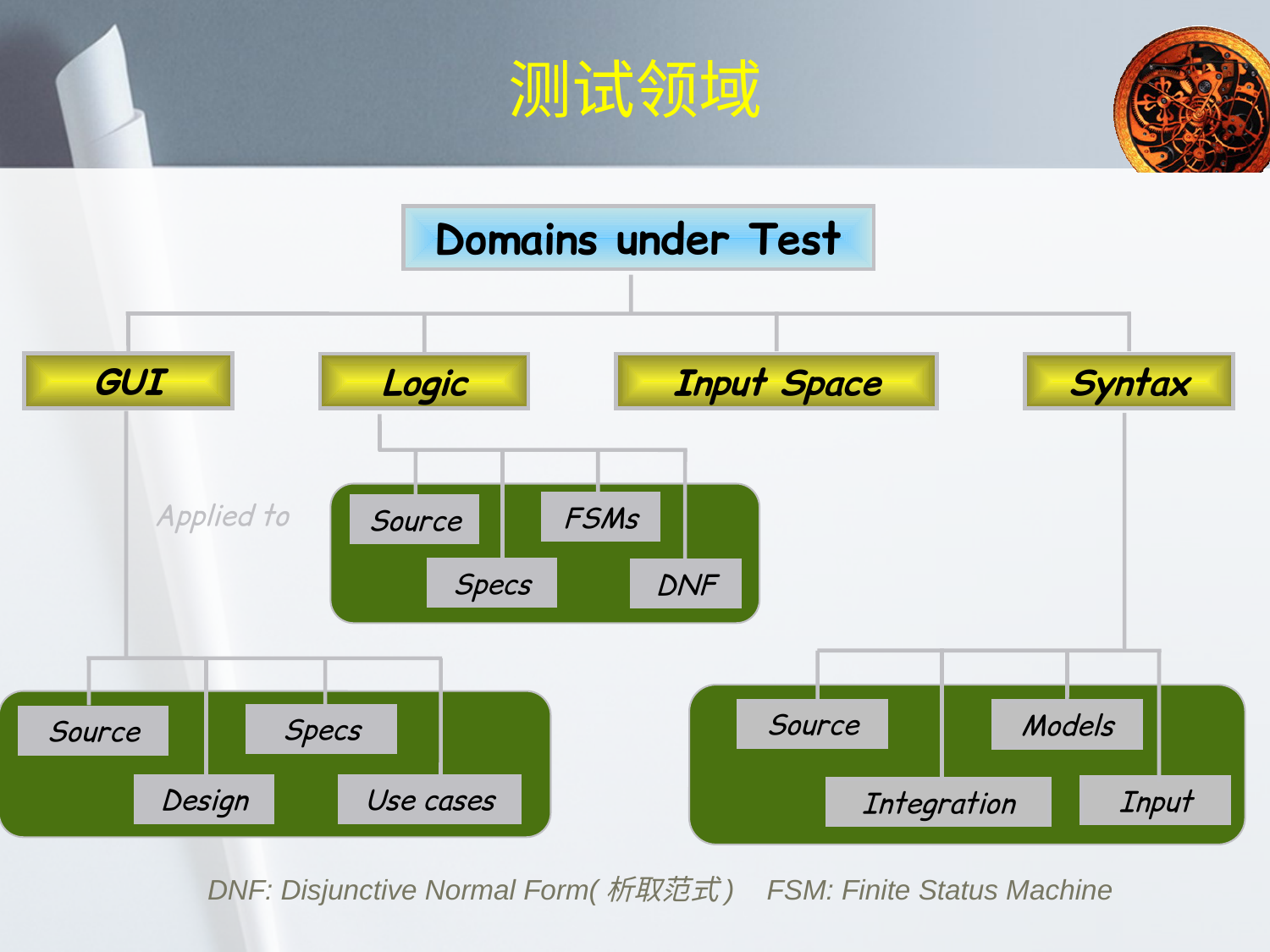

# 测试领域
Domains under Test

GUI
Logic
Input Space
Syntax

Applied to

Specs
Source
Design
Use cases

Source
Models
Input
Integration

FSMs
Source
Specs
DNF
DNF: Disjunctive Normal Form(析取范式)    FSM: Finite Status Machine